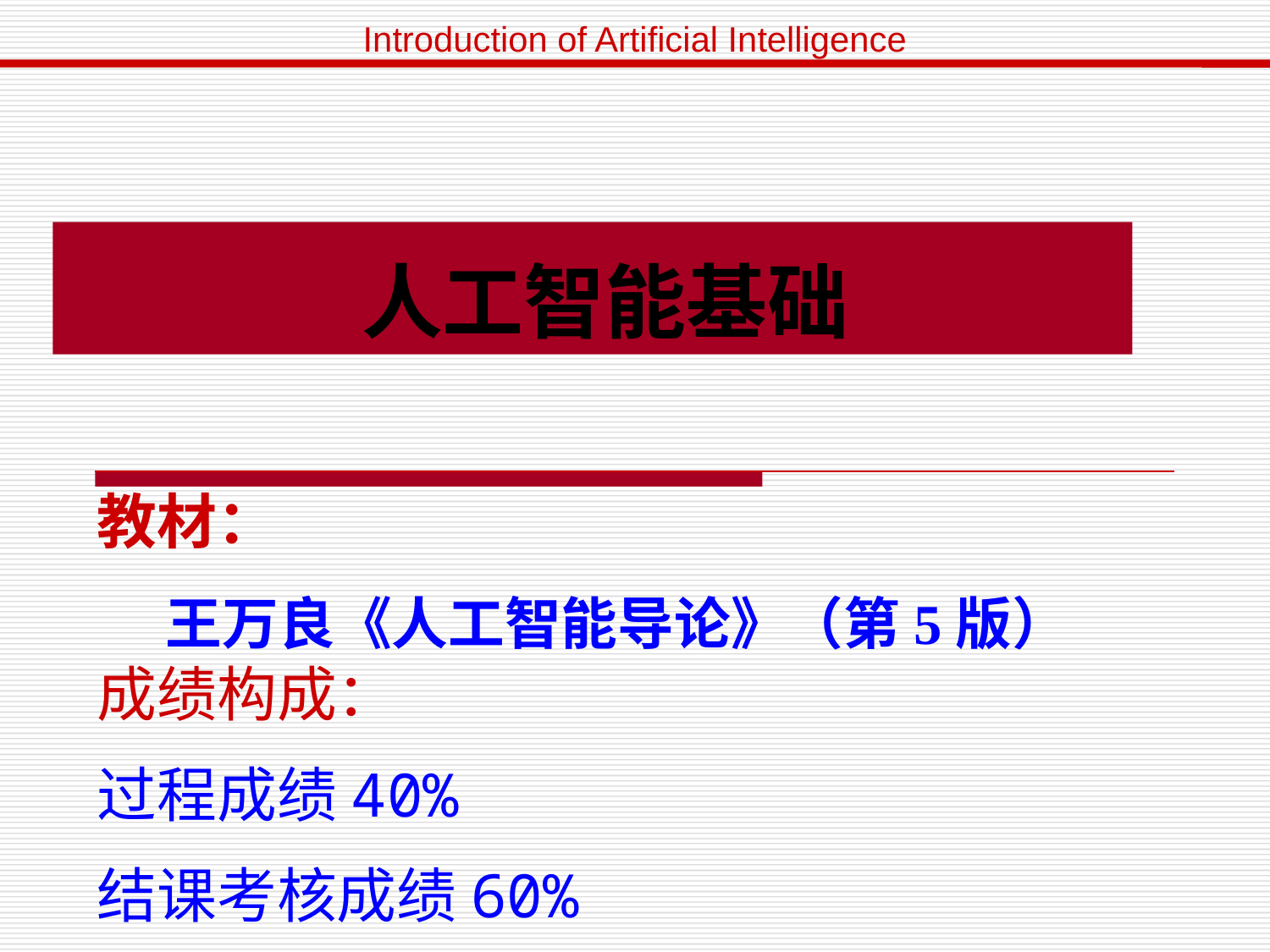

# 人工智能基础
教材：
    王万良《人工智能导论》（第5版）
成绩构成：
过程成绩40%
结课考核成绩60%